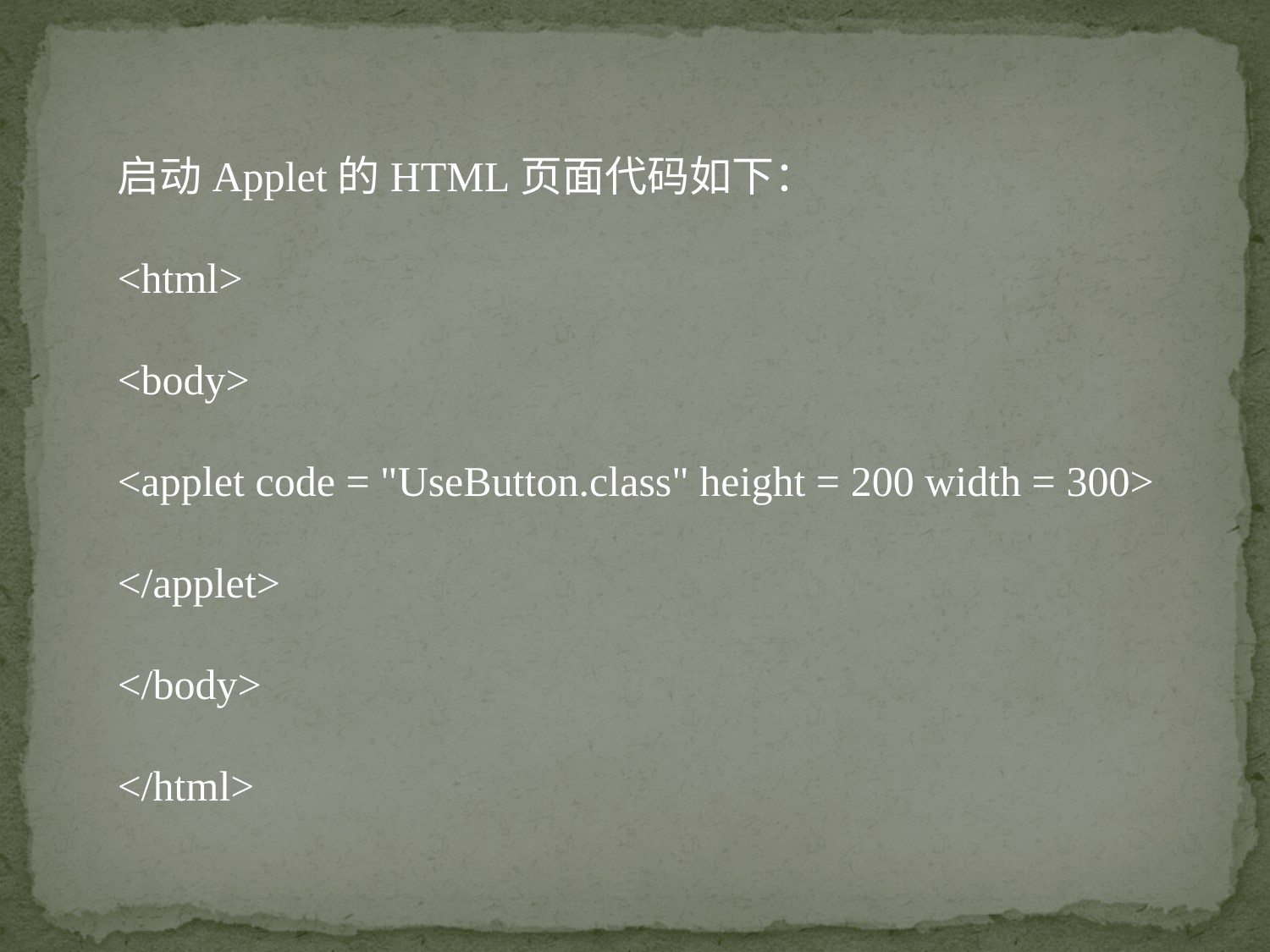

启动Applet的HTML页面代码如下：
<html>
<body>
<applet code = "UseButton.class" height = 200 width = 300>
</applet>
</body>
</html>